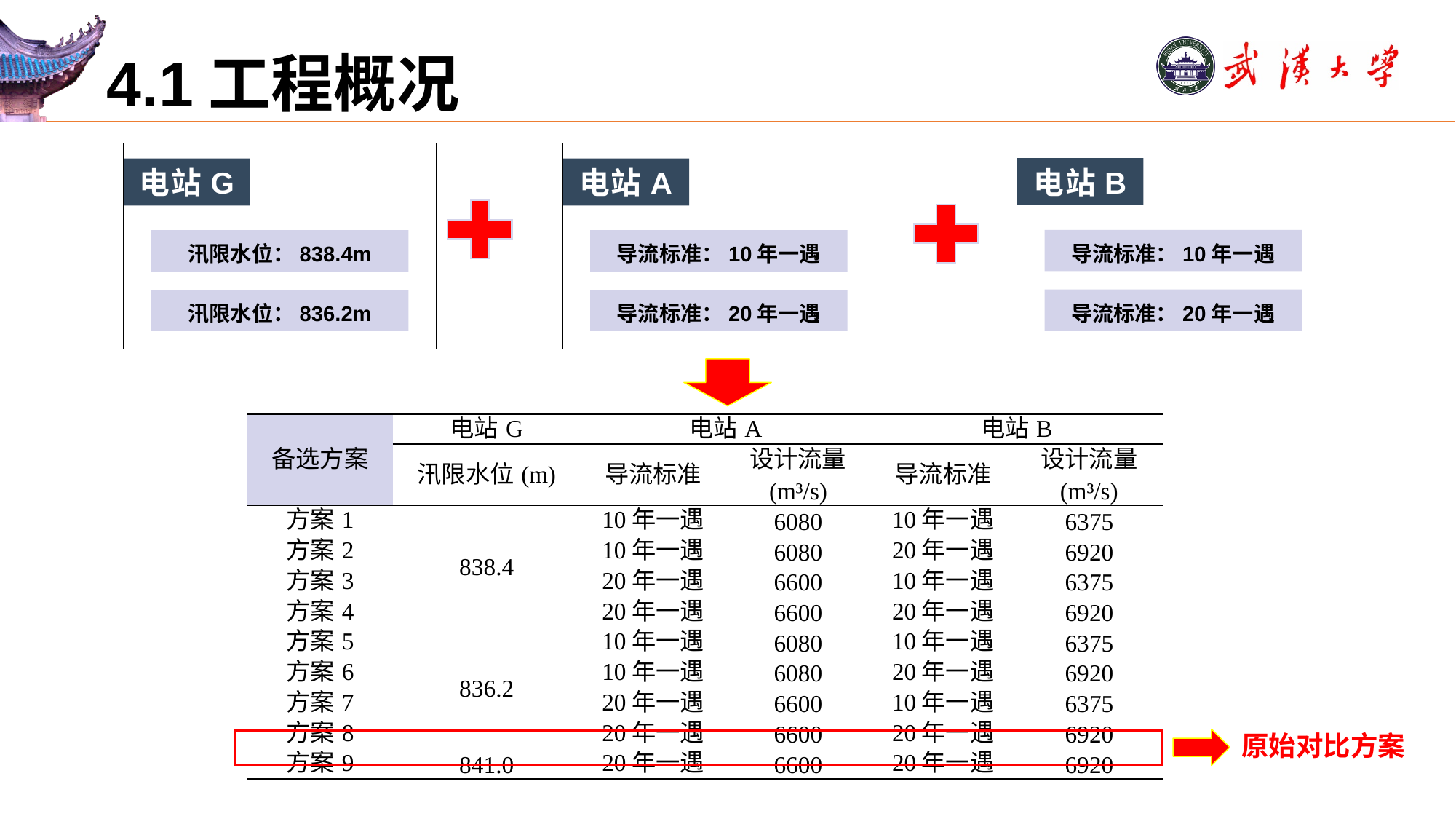

# 4.1工程概况
电站B
导流标准：10年一遇
电站A
导流标准：10年一遇
电站G
汛限水位：838.4m

导流标准：20年一遇
导流标准：20年一遇
汛限水位：836.2m

| 备选方案 | 电站G | 电站A |  | 电站B |  |
| --- | --- | --- | --- | --- | --- |
|  | 汛限水位(m) | 导流标准 | 设计流量 (m³/s) | 导流标准 | 设计流量 (m³/s) |
| 方案1 | 838.4 | 10年一遇 | 6080 | 10年一遇 | 6375 |
| 方案2 |  | 10年一遇 | 6080 | 20年一遇 | 6920 |
| 方案3 |  | 20年一遇 | 6600 | 10年一遇 | 6375 |
| 方案4 |  | 20年一遇 | 6600 | 20年一遇 | 6920 |
| 方案5 | 836.2 | 10年一遇 | 6080 | 10年一遇 | 6375 |
| 方案6 |  | 10年一遇 | 6080 | 20年一遇 | 6920 |
| 方案7 |  | 20年一遇 | 6600 | 10年一遇 | 6375 |
| 方案8 |  | 20年一遇 | 6600 | 20年一遇 | 6920 |
| 方案9 | 841.0 | 20年一遇 | 6600 | 20年一遇 | 6920 |
原始对比方案